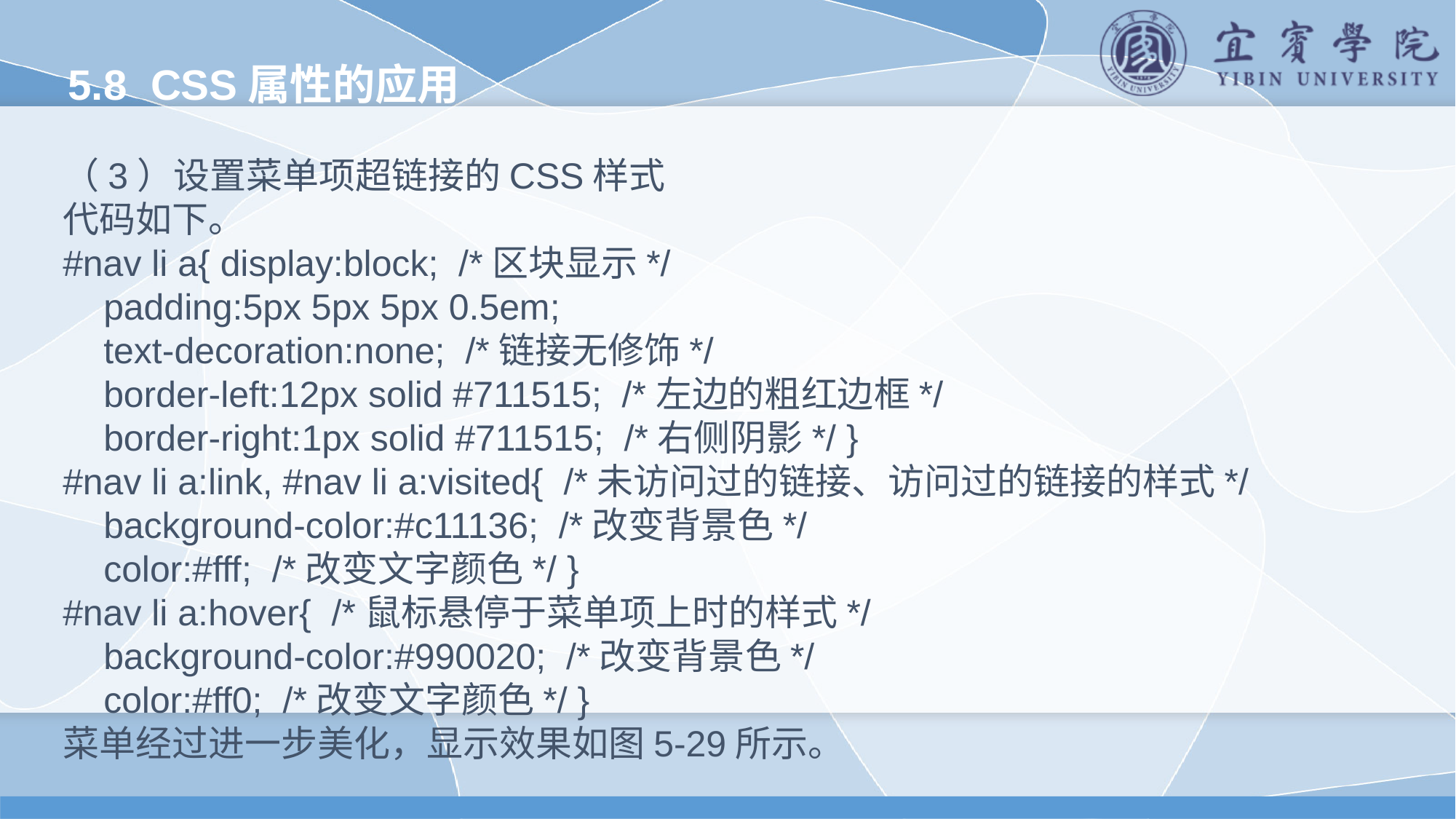

5.8  CSS属性的应用
（3）设置菜单项超链接的CSS样式
代码如下。
#nav li a{ display:block;  /*区块显示*/
    padding:5px 5px 5px 0.5em;
    text-decoration:none;  /*链接无修饰*/
    border-left:12px solid #711515;  /*左边的粗红边框*/
    border-right:1px solid #711515;  /*右侧阴影*/ }
#nav li a:link, #nav li a:visited{  /*未访问过的链接、访问过的链接的样式*/
    background-color:#c11136;  /*改变背景色*/
    color:#fff;  /*改变文字颜色*/ }
#nav li a:hover{  /*鼠标悬停于菜单项上时的样式*/
    background-color:#990020;  /*改变背景色*/
    color:#ff0;  /*改变文字颜色*/ }
菜单经过进一步美化，显示效果如图5-29所示。